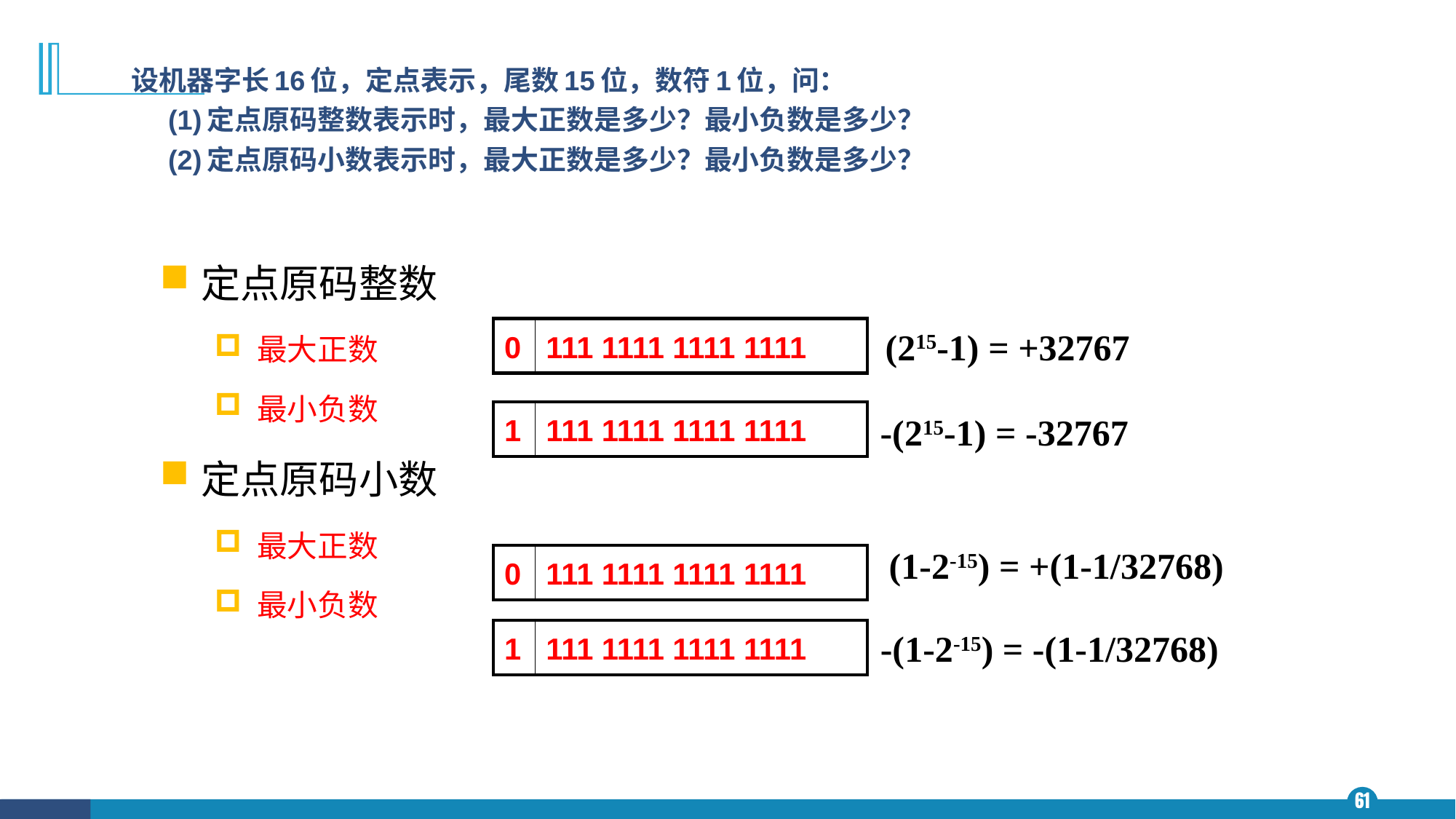

61
# 设机器字长16位，定点表示，尾数15位，数符1位，问： (1)定点原码整数表示时，最大正数是多少？最小负数是多少？ (2)定点原码小数表示时，最大正数是多少？最小负数是多少？
定点原码整数
最大正数
最小负数
定点原码小数
最大正数
最小负数
| 0 | 111 1111 1111 1111 |
| --- | --- |
(215-1) = +32767
| 1 | 111 1111 1111 1111 |
| --- | --- |
-(215-1) = -32767
(1-2-15) = +(1-1/32768)
| 0 | 111 1111 1111 1111 |
| --- | --- |
-(1-2-15) = -(1-1/32768)
| 1 | 111 1111 1111 1111 |
| --- | --- |